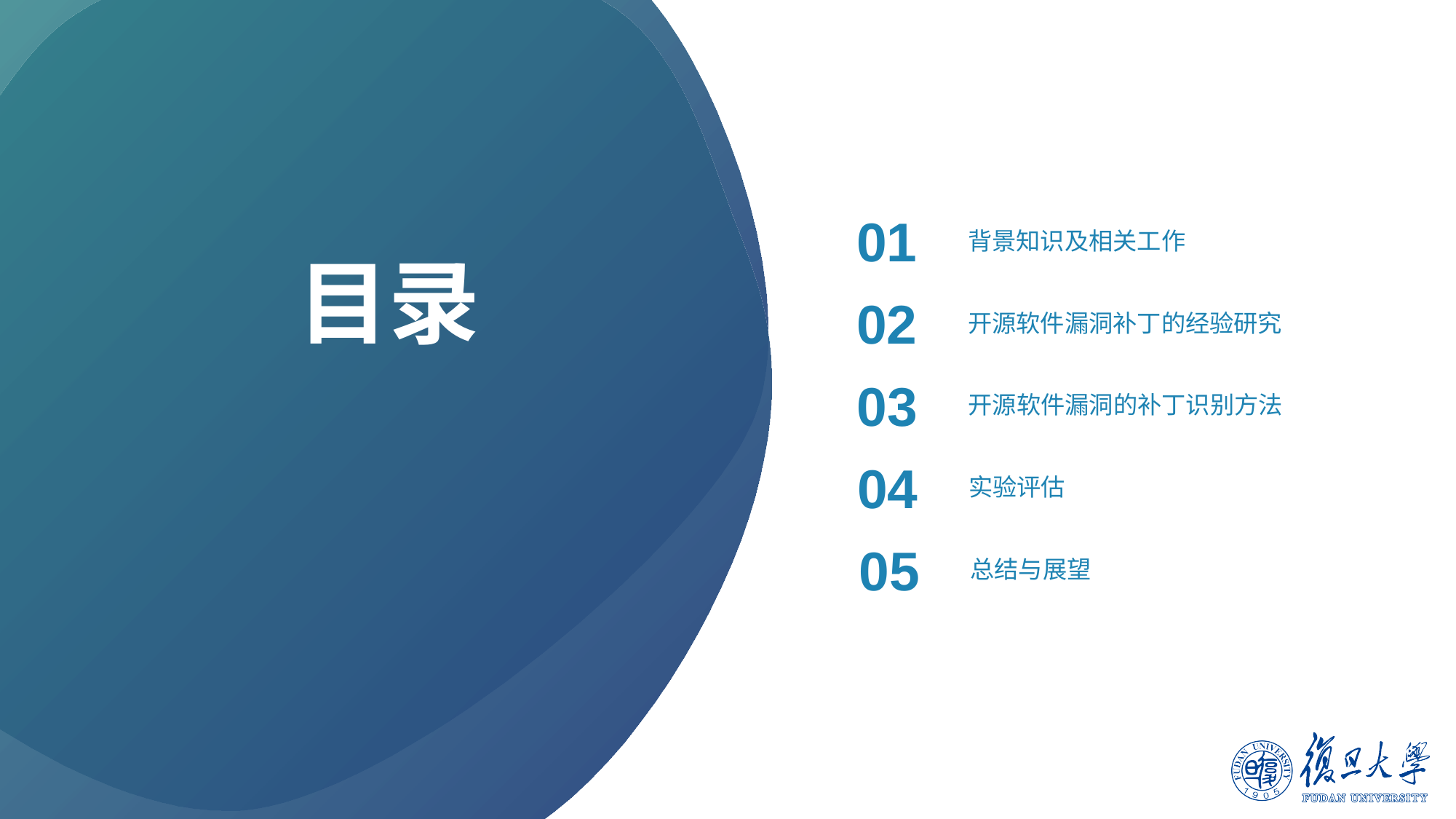

01
背景知识及相关工作
目录
02
开源软件漏洞补丁的经验研究
03
开源软件漏洞的补丁识别方法
04
实验评估
05
总结与展望